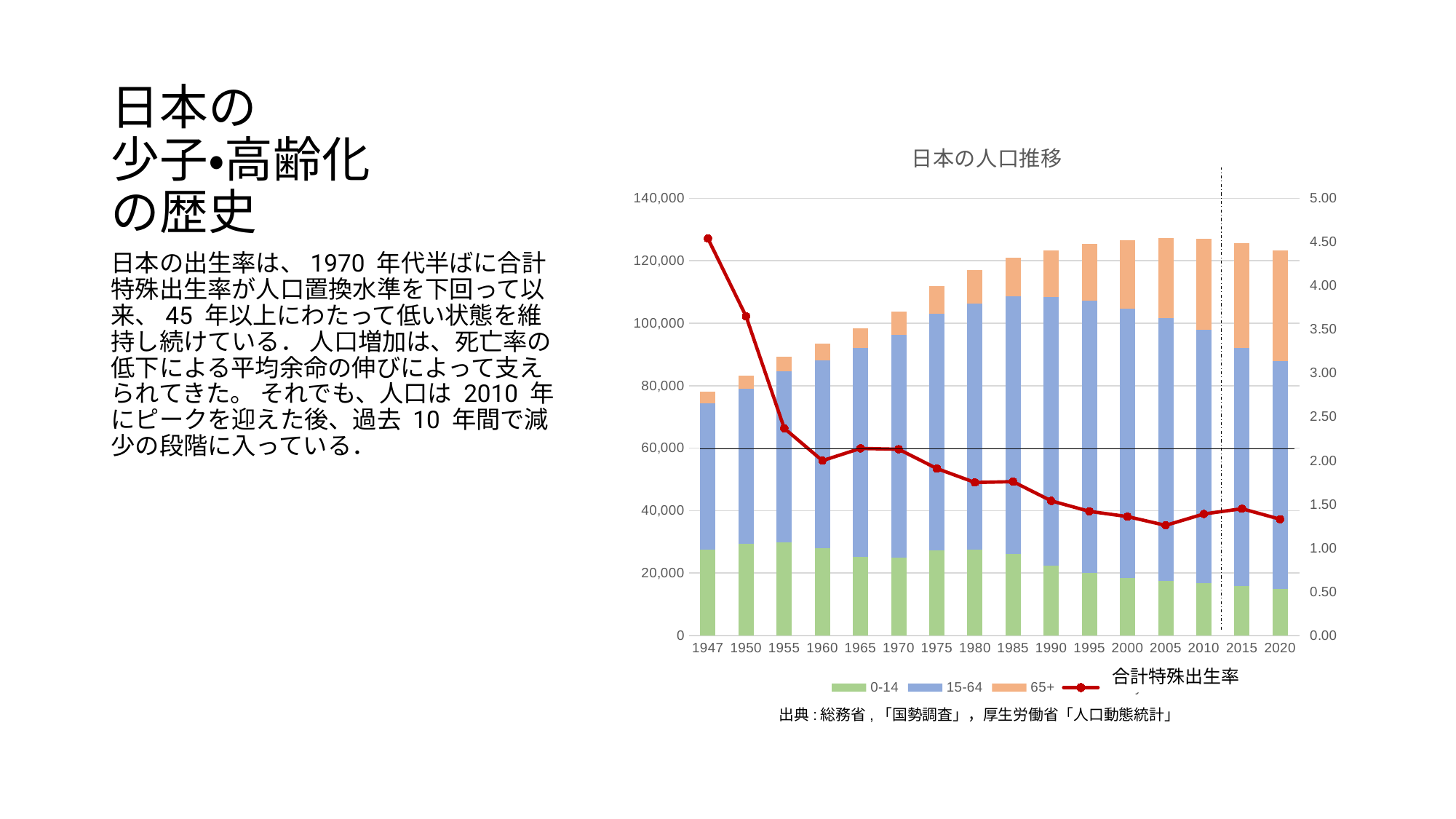

# 日本の 少子・高齢化 の歴史

### Chart: 日本の人口推移

| Category | 0-14 | 15-64 | 65+ | fertility |
|---|---|---|---|---|
| 1947 | 27573.0 | 46783.0 | 3745.0 | 4.54 |
| 1950 | 29428.0 | 49658.0 | 4109.0 | 3.65 |
| 1955 | 29798.0 | 54729.0 | 4747.0 | 2.37 |
| 1960 | 28067.0 | 60002.0 | 5350.0 | 2.0 |
| 1965 | 25166.0 | 66928.0 | 6181.0 | 2.14 |
| 1970 | 24823.0 | 71566.0 | 7331.0 | 2.13 |
| 1975 | 27221.0 | 75807.0 | 8865.0 | 1.91 |
| 1980 | 27507.0 | 78835.0 | 10647.0 | 1.75 |
| 1985 | 26033.0 | 82506.0 | 12468.0 | 1.76 |
| 1990 | 22486.0 | 85904.0 | 14895.0 | 1.54 |
| 1995 | 20014.0 | 87165.0 | 18261.0 | 1.42 |
| 2000 | 18472.0 | 86220.0 | 22005.0 | 1.36 |
| 2005 | 17521.0 | 84092.0 | 25672.0 | 1.26 |
| 2010 | 16803.0 | 81032.0 | 29246.0 | 1.39 |
| 2015 | 15887.0 | 76289.0 | 33465.0 | 1.45 |
| 2020 | 14956.0 | 72923.0 | 35336.0 | 1.33 |
日本の出生率は、1970 年代半ばに合計特殊出生率が人口置換水準を下回って以来、45 年以上にわたって低い状態を維持し続けている． 人口増加は、死亡率の低下による平均余命の伸びによって支えられてきた。 それでも、人口は 2010 年にピークを迎えた後、過去 10 年間で減少の段階に入っている．
合計特殊出生率
出典:総務省,「国勢調査」，厚生労働省「人口動態統計」